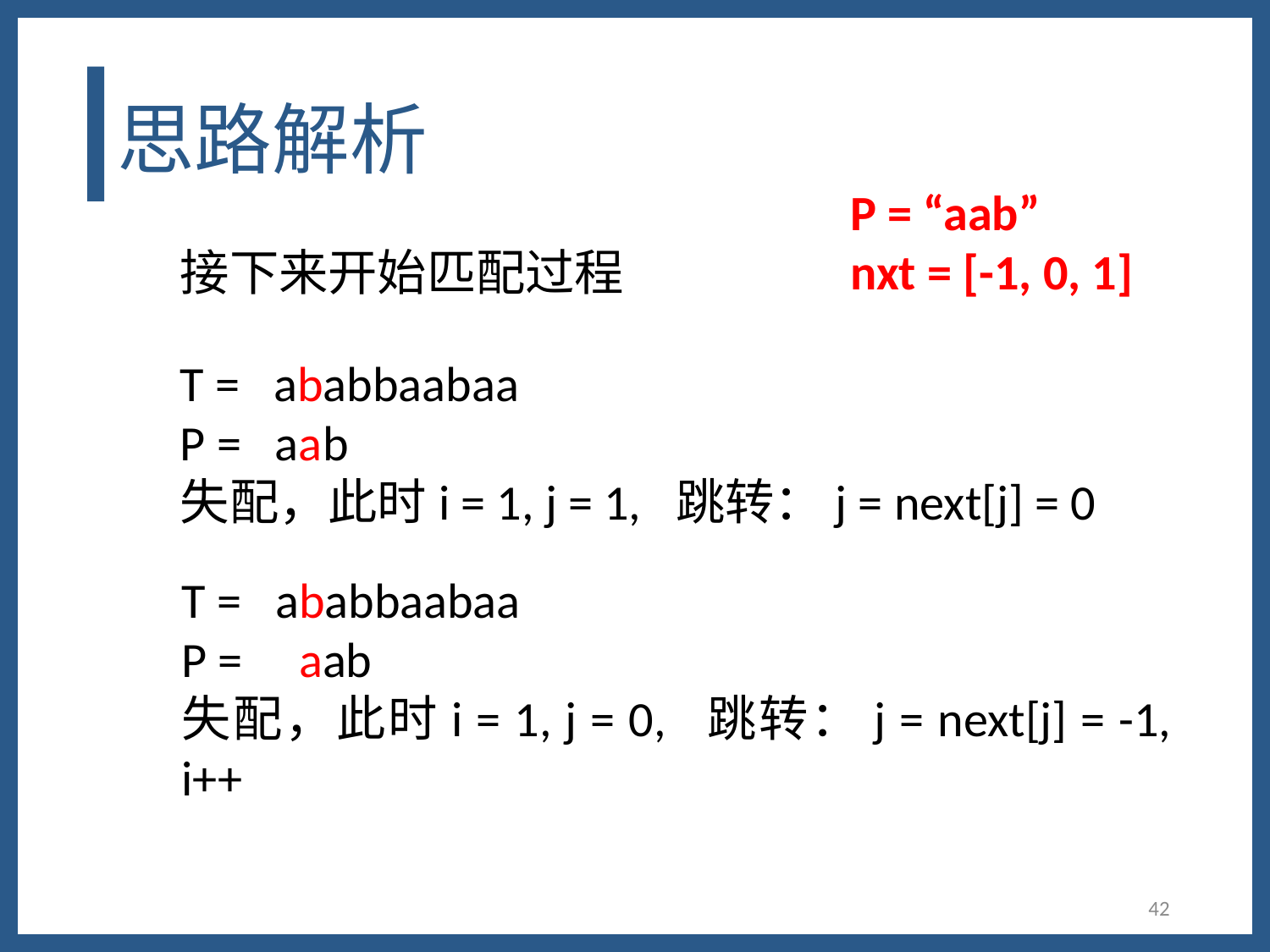

# 思路解析
P = “aab”
nxt = [-1, 0, 1]
接下来开始匹配过程
T =   ababbaabaa
P =   aab
失配，此时i = 1, j = 1,  跳转：j = next[j] = 0

T =   ababbaabaa
P =     aab
失配，此时i = 1, j = 0,  跳转：j = next[j] = -1, i++

42